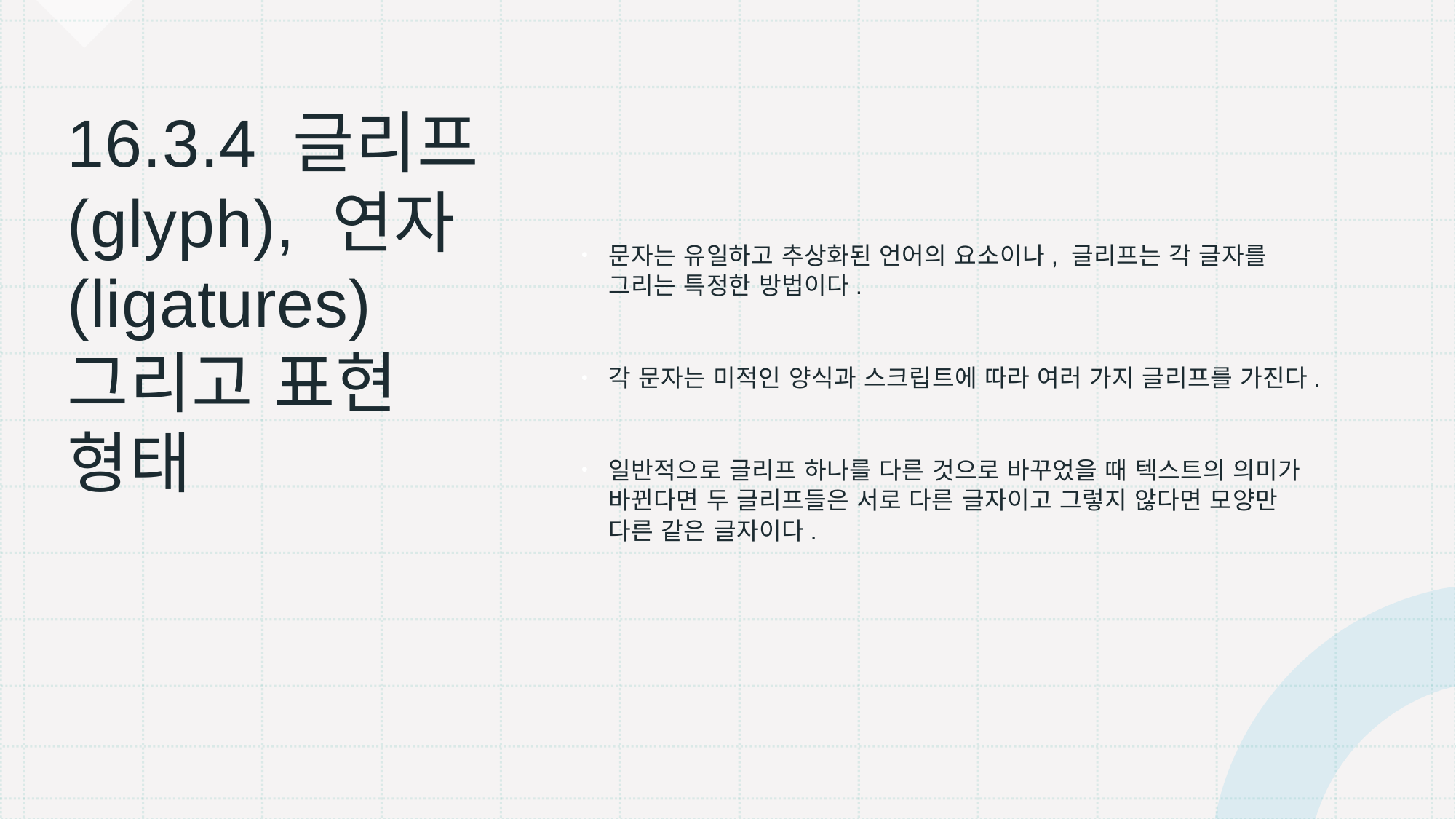

문자는 유일하고 추상화된 언어의 요소이나, 글리프는 각 글자를 그리는 특정한 방법이다.

각 문자는 미적인 양식과 스크립트에 따라 여러 가지 글리프를 가진다.

일반적으로 글리프 하나를 다른 것으로 바꾸었을 때 텍스트의 의미가 바뀐다면 두 글리프들은 서로 다른 글자이고 그렇지 않다면 모양만 다른 같은 글자이다.

# 16.3.4 글리프(glyph), 연자(ligatures) 그리고 표현 형태